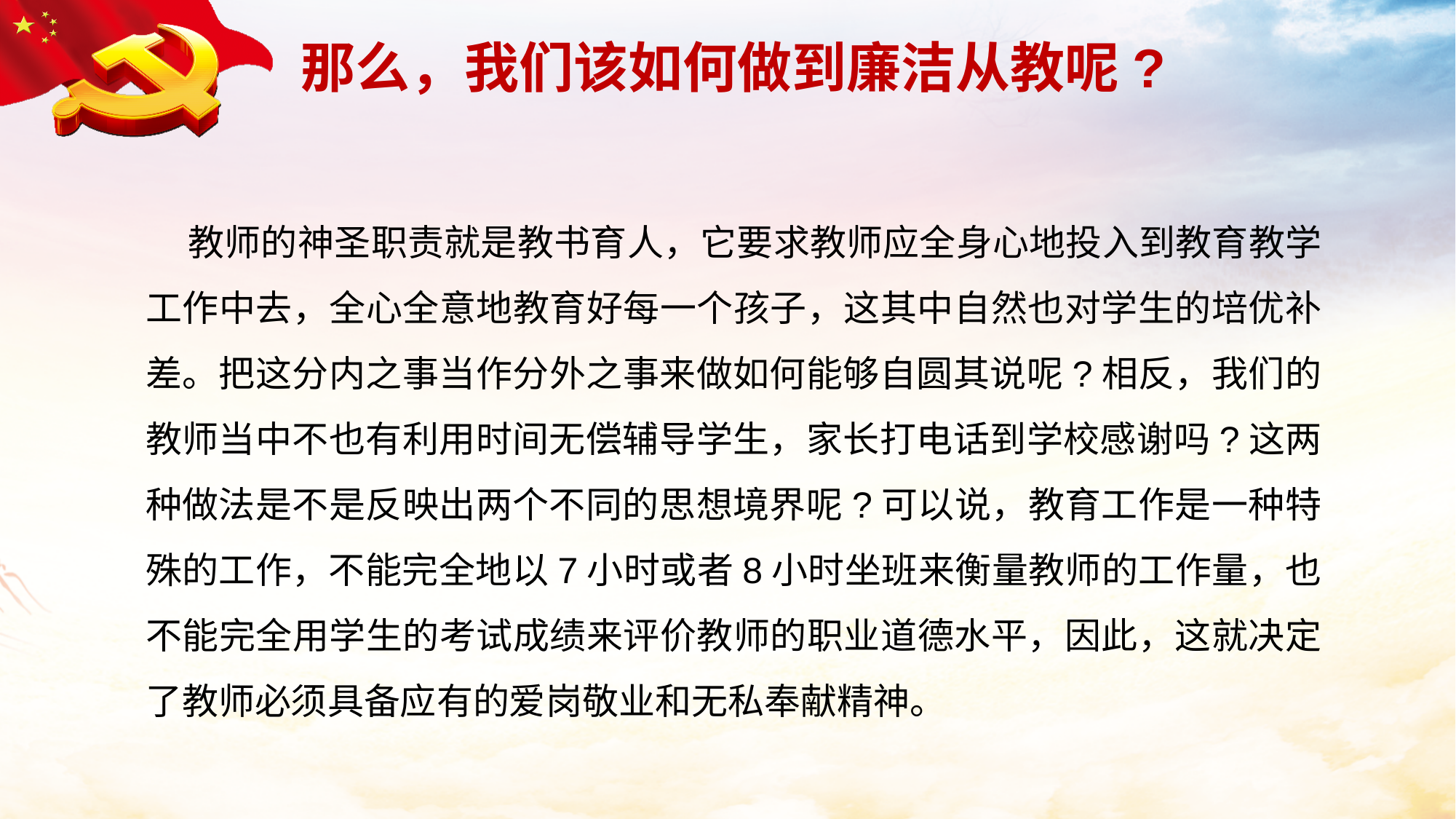

那么，我们该如何做到廉洁从教呢?
    教师的神圣职责就是教书育人，它要求教师应全身心地投入到教育教学工作中去，全心全意地教育好每一个孩子，这其中自然也对学生的培优补差。把这分内之事当作分外之事来做如何能够自圆其说呢?相反，我们的教师当中不也有利用时间无偿辅导学生，家长打电话到学校感谢吗?这两种做法是不是反映出两个不同的思想境界呢?可以说，教育工作是一种特殊的工作，不能完全地以7小时或者8小时坐班来衡量教师的工作量，也不能完全用学生的考试成绩来评价教师的职业道德水平，因此，这就决定了教师必须具备应有的爱岗敬业和无私奉献精神。